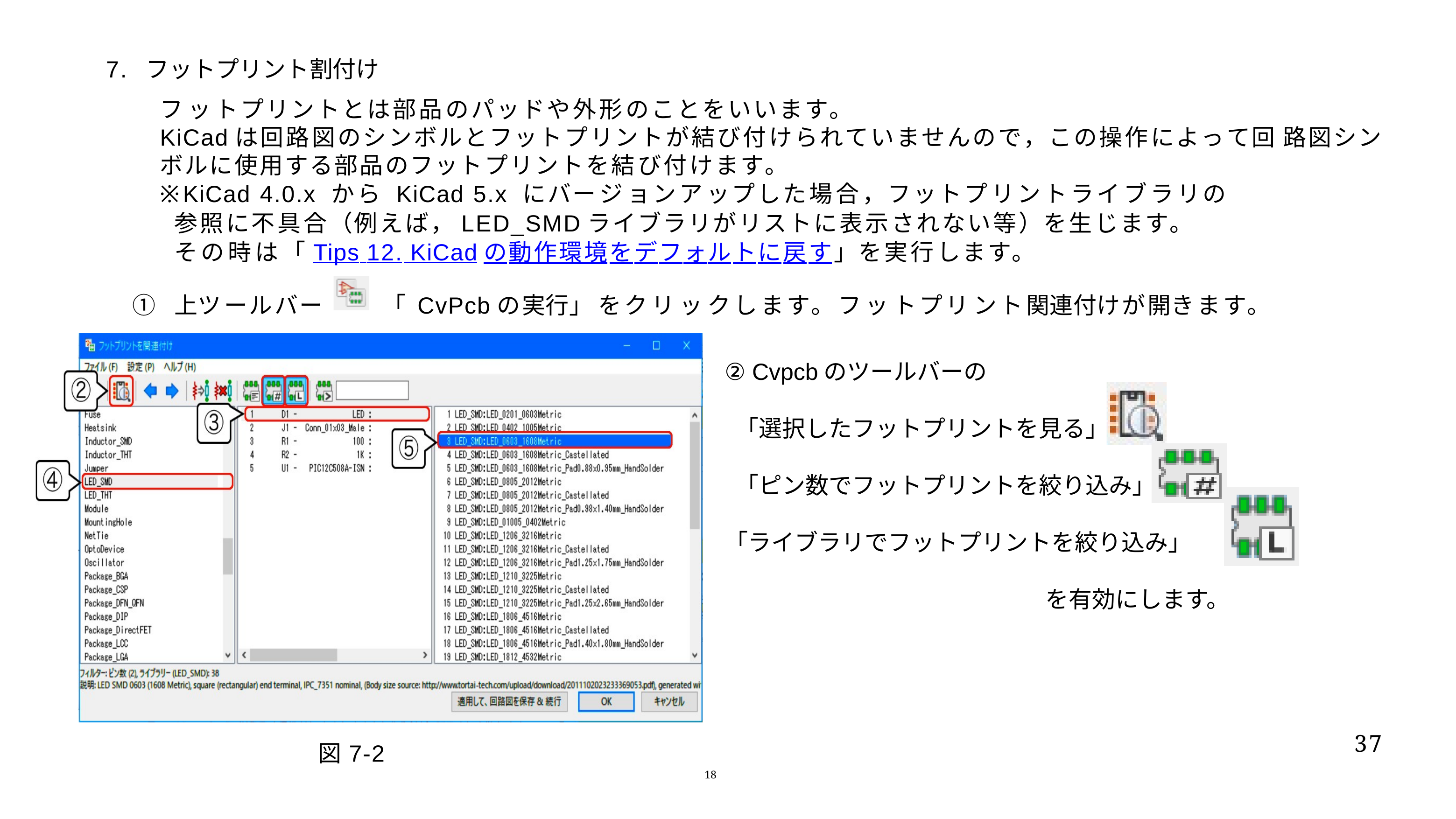

7. フットプリント割付け
フットプリントとは部品のパッドや外形のことをいいます。
KiCadは回路図のシンボルとフットプリントが結び付けられていませんので，この操作によって回 路図シンボルに使用する部品のフットプリントを結び付けます。
※ KiCad 4.0.x から KiCad 5.x にバージョンアップした場合，フットプリントライブラリの
 参照に不具合（例えば，LED_SMDライブラリがリストに表示されない等）を生じます。
 その時は「Tips 12. KiCadの動作環境をデフォルトに戻す」を実行します。
①  上ツールバー　　 「CvPcbの実行」をクリックします。フットプリント関連付けが開きます。

② Cvpcbのツールバーの
 「選択したフットプリントを見る」
 「ピン数でフットプリントを絞り込み」
「ライブラリでフットプリントを絞り込み」
                                                            を有効にします。

37
図7-2
18